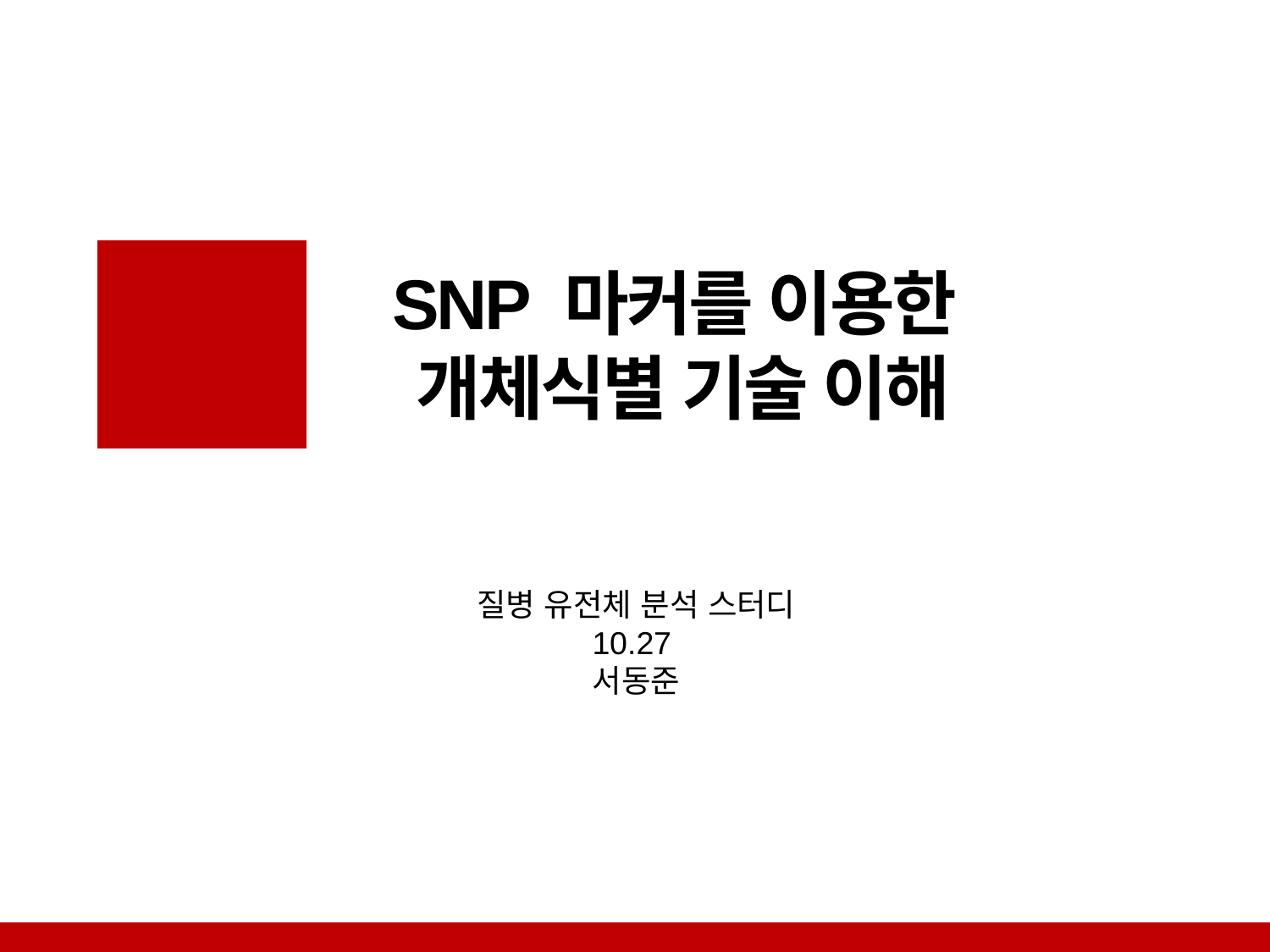

SNP 마커를 이용한
개체식별 기술 이해

질병 유전체 분석 스터디
10.27
서동준